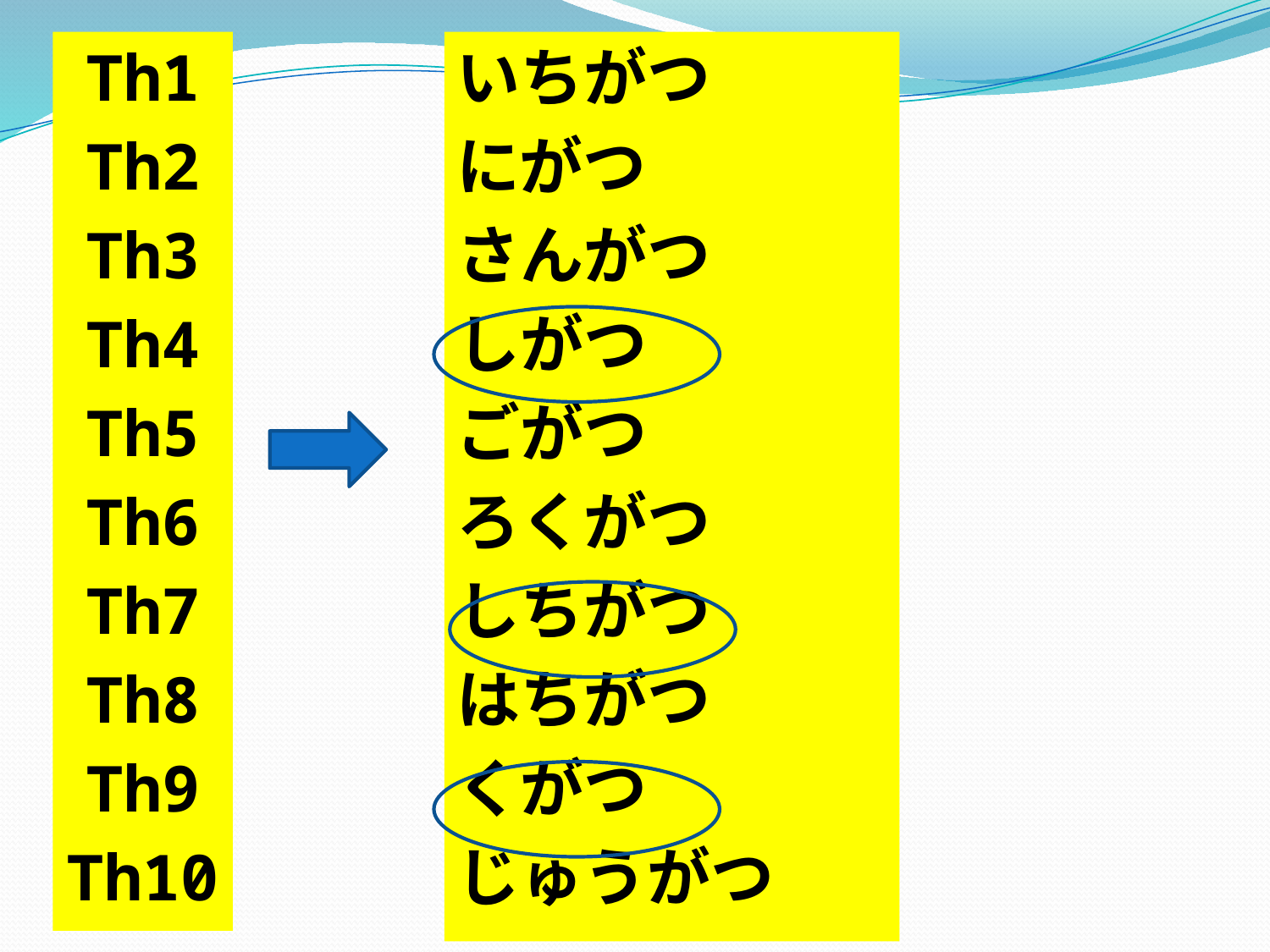

Th1
Th2
Th3
Th4
Th5
Th6
Th7
Th8
Th9
Th10
いちがつ
にがつ
さんがつ
しがつ
ごがつ
ろくがつ
しちがつ
はちがつ
くがつ
じゅうがつ